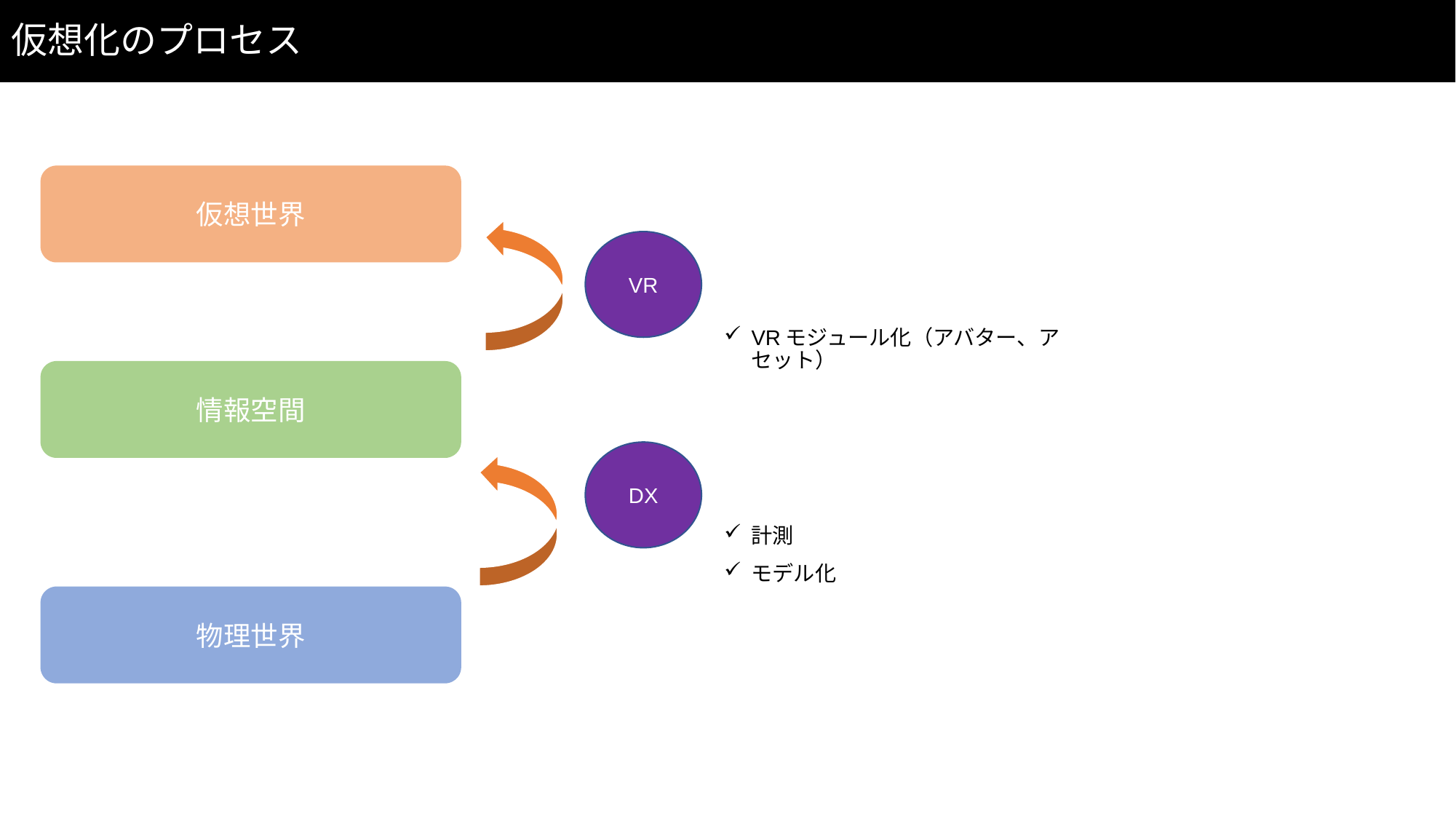

# 仮想化のプロセス
仮想世界
VR

VRモジュール化（アバター、アセット）
情報空間
DX

計測
モデル化

物理世界